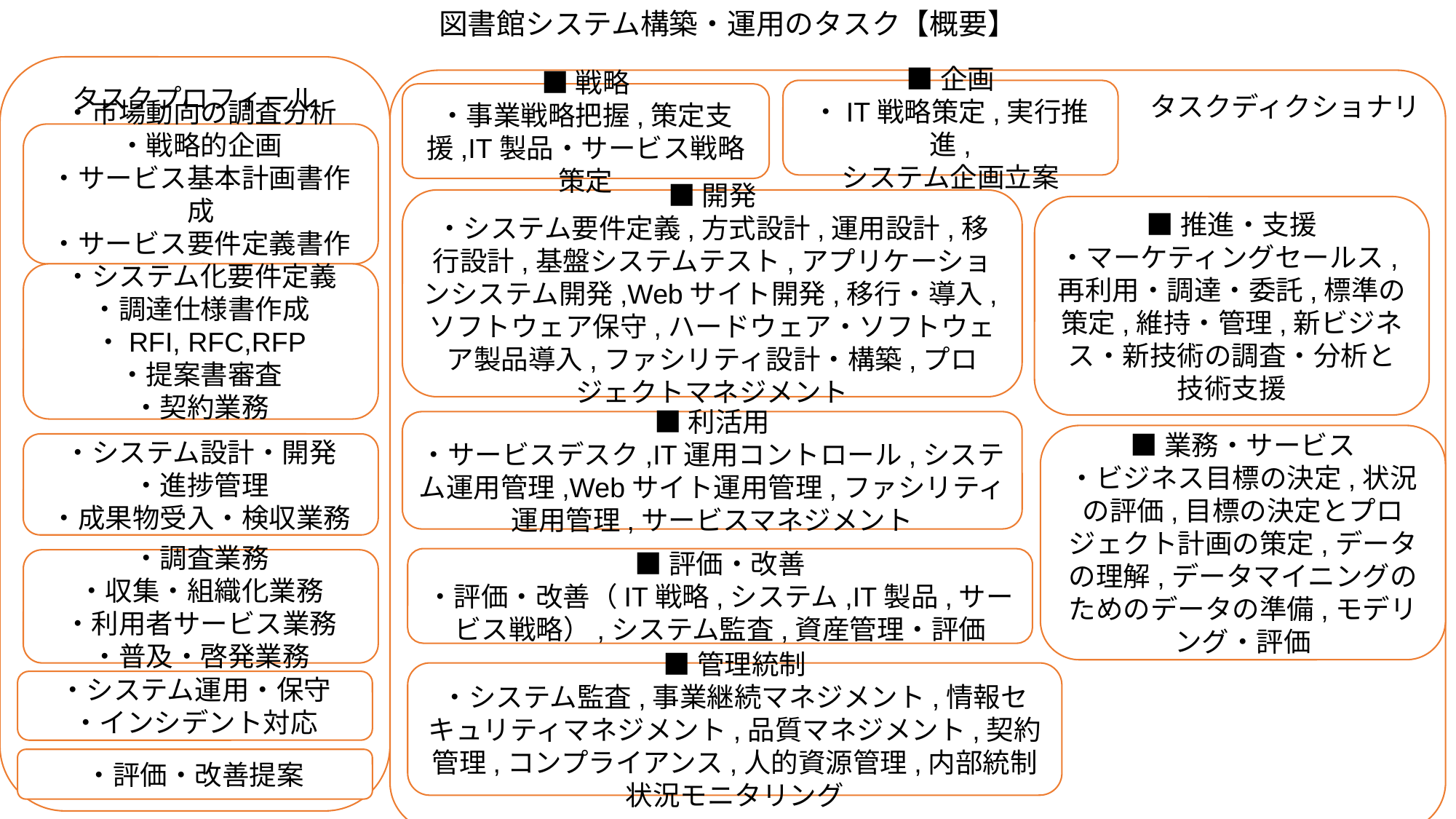

# 図書館システム構築・運用のタスク【概要】
タスクプロフィール
タスクディクショナリ
■企画
・IT戦略策定,実行推進,
システム企画立案
■戦略
・事業戦略把握,策定支援,IT製品・サービス戦略策定
・市場動向の調査分析
・戦略的企画
・サービス基本計画書作成
・サービス要件定義書作成
■開発
・システム要件定義,方式設計,運用設計,移行設計,基盤システムテスト,アプリケーションシステム開発,Webサイト開発,移行・導入,ソフトウェア保守,ハードウェア・ソフトウェア製品導入,ファシリティ設計・構築,プロジェクトマネジメント
■推進・支援
・マーケティングセールス,再利用・調達・委託,標準の策定,維持・管理,新ビジネス・新技術の調査・分析と技術支援
スキル
・システム化要件定義
・調達仕様書作成
・RFI, RFC,RFP
・提案書審査
・契約業務
知識
■利活用
・サービスデスク,IT運用コントロール,システム運用管理,Webサイト運用管理,ファシリティ運用管理,サービスマネジメント
■業務・サービス
・ビジネス目標の決定,状況の評価,目標の決定とプロジェクト計画の策定,データの理解,データマイニングのためのデータの準備,モデリング・評価
・システム設計・開発
・進捗管理
・成果物受入・検収業務
■評価・改善
・評価・改善（IT戦略,システム,IT製品,サービス戦略）,システム監査,資産管理・評価
・調査業務
・収集・組織化業務
・利用者サービス業務
・普及・啓発業務
■管理統制
・システム監査,事業継続マネジメント,情報セキュリティマネジメント,品質マネジメント,契約管理,コンプライアンス,人的資源管理,内部統制状況モニタリング
・システム運用・保守
・インシデント対応
・評価・改善提案